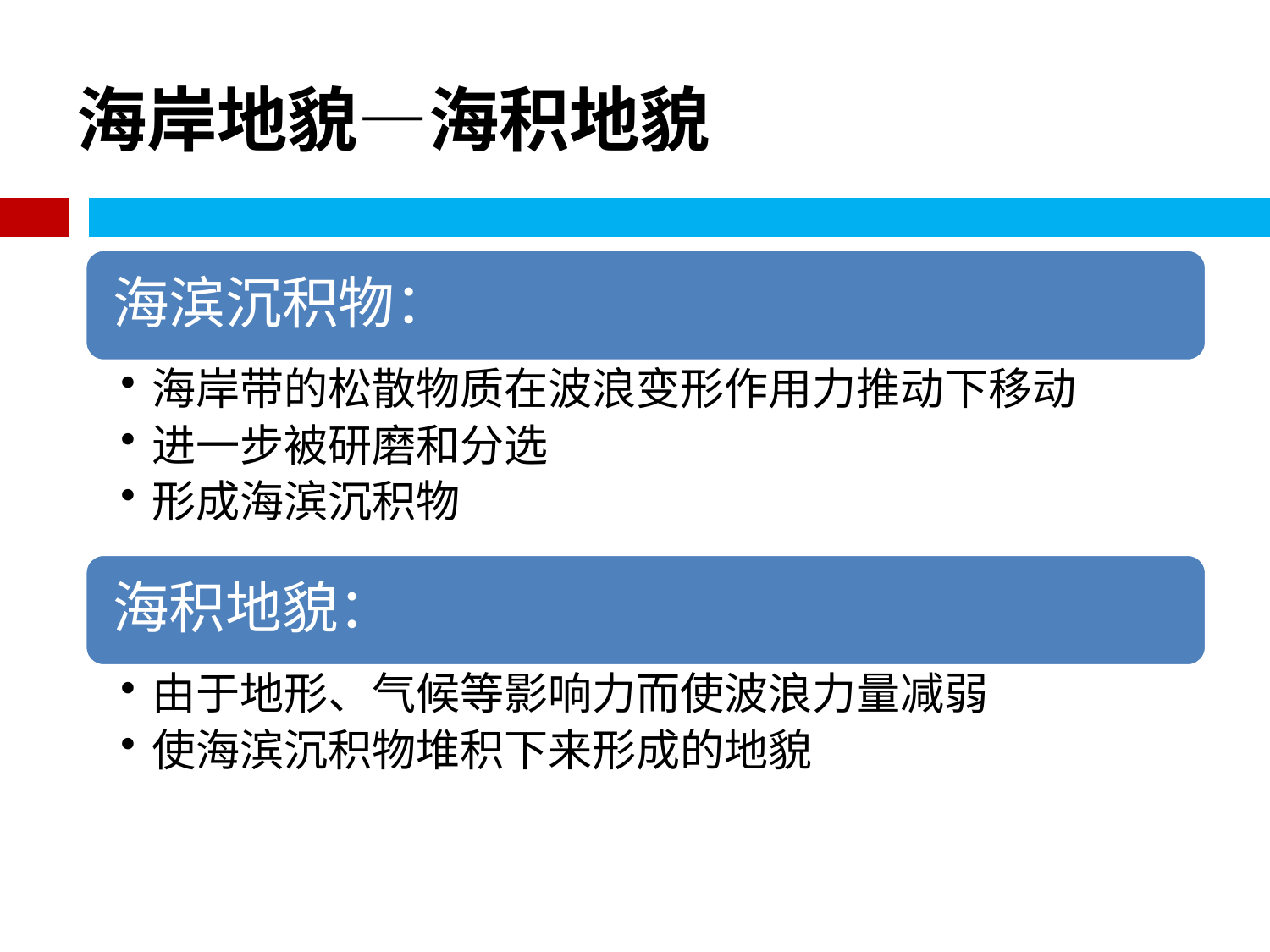

# 海岸地貌—海积地貌
海滨沉积物：
海岸带的松散物质在波浪变形作用力推动下移动
进一步被研磨和分选
形成海滨沉积物
海积地貌：
由于地形、气候等影响力而使波浪力量减弱
使海滨沉积物堆积下来形成的地貌